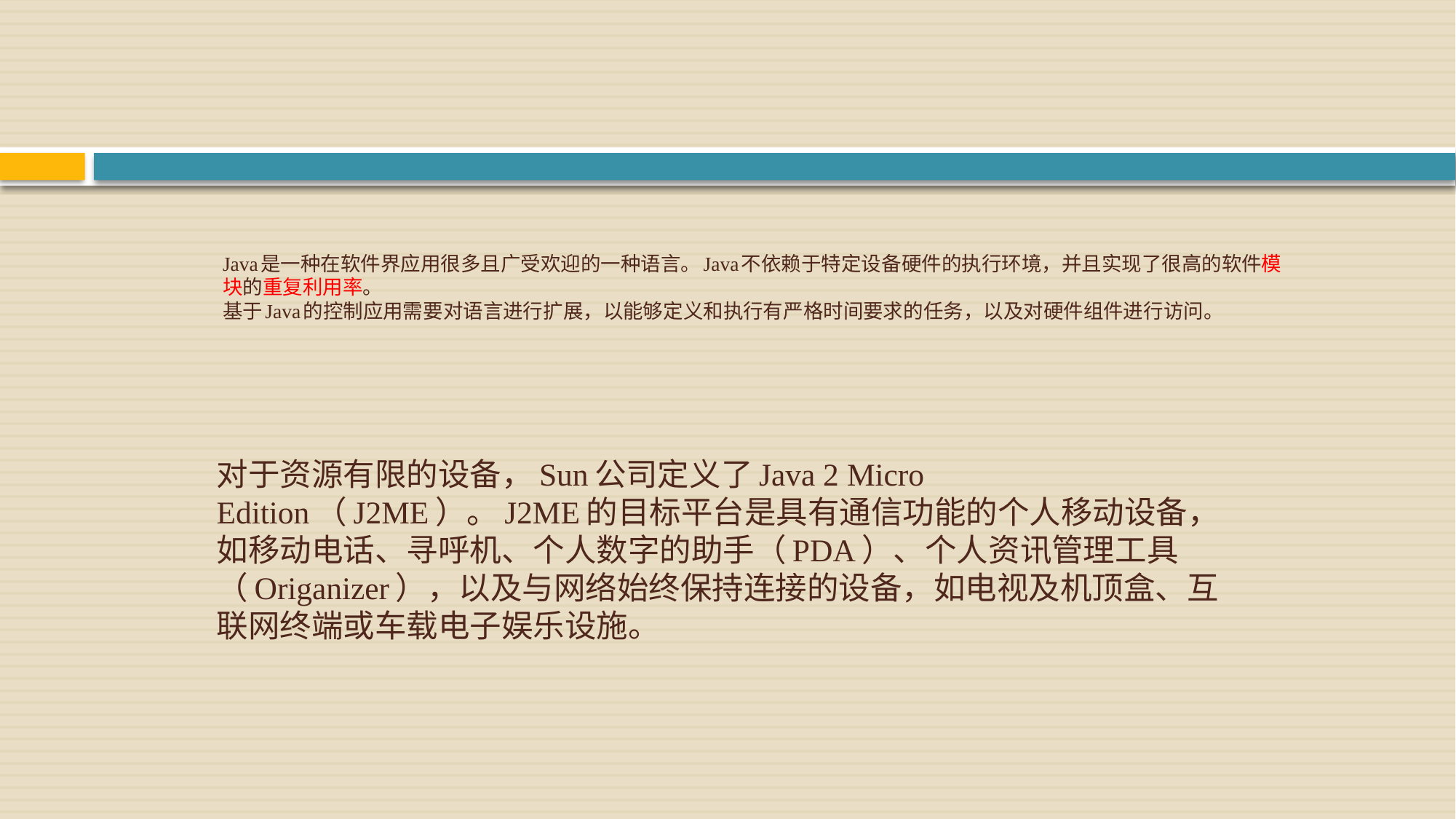

# Java是一种在软件界应用很多且广受欢迎的一种语言。Java不依赖于特定设备硬件的执行环境，并且实现了很高的软件模块的重复利用率。
基于Java的控制应用需要对语言进行扩展，以能够定义和执行有严格时间要求的任务，以及对硬件组件进行访问。

对于资源有限的设备，Sun公司定义了Java 2 Micro Edition（J2ME）。J2ME的目标平台是具有通信功能的个人移动设备，如移动电话、寻呼机、个人数字的助手（PDA）、个人资讯管理工具（Origanizer），以及与网络始终保持连接的设备，如电视及机顶盒、互联网终端或车载电子娱乐设施。